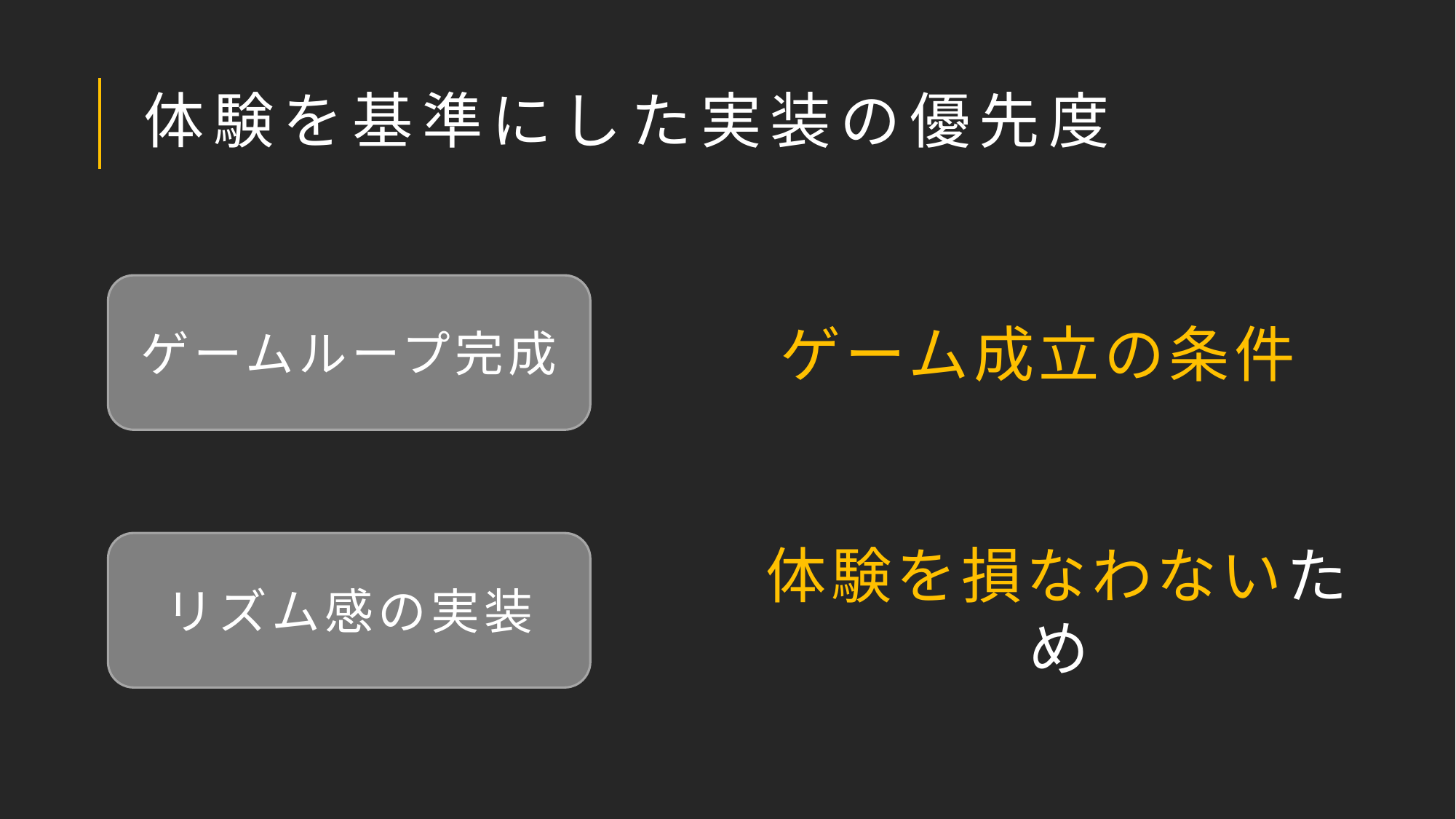

体験を基準にした実装の優先度
ゲームループ完成
ゲーム成立の条件
リズム感の実装
体験を損なわないため